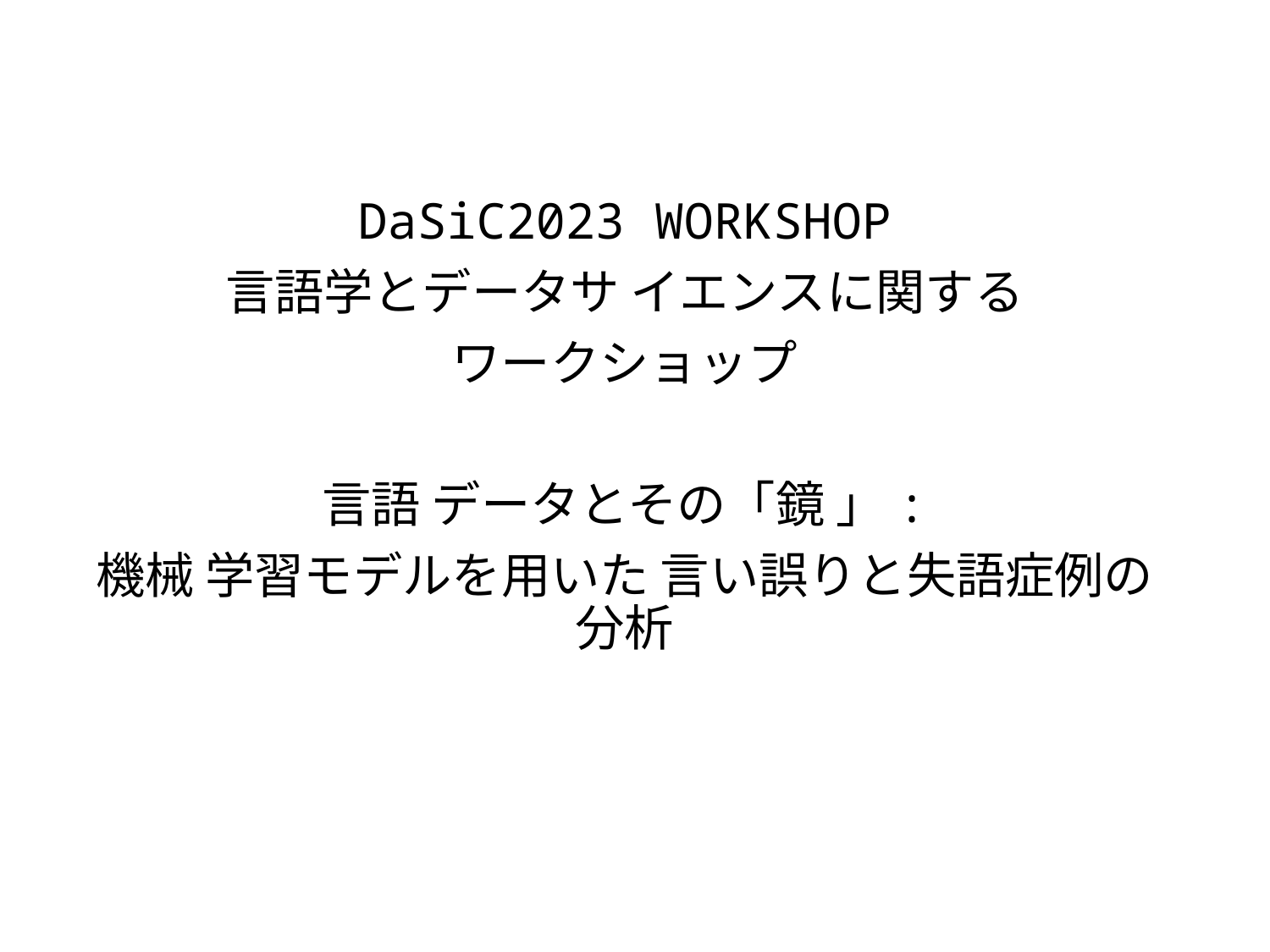

#

DaSiC2023 WORKSHOP
言語学とデータサ イエンスに関する
ワークショップ

言語 データとその「鏡 」:
機械 学習モデルを用いた 言い誤りと失語症例の分析